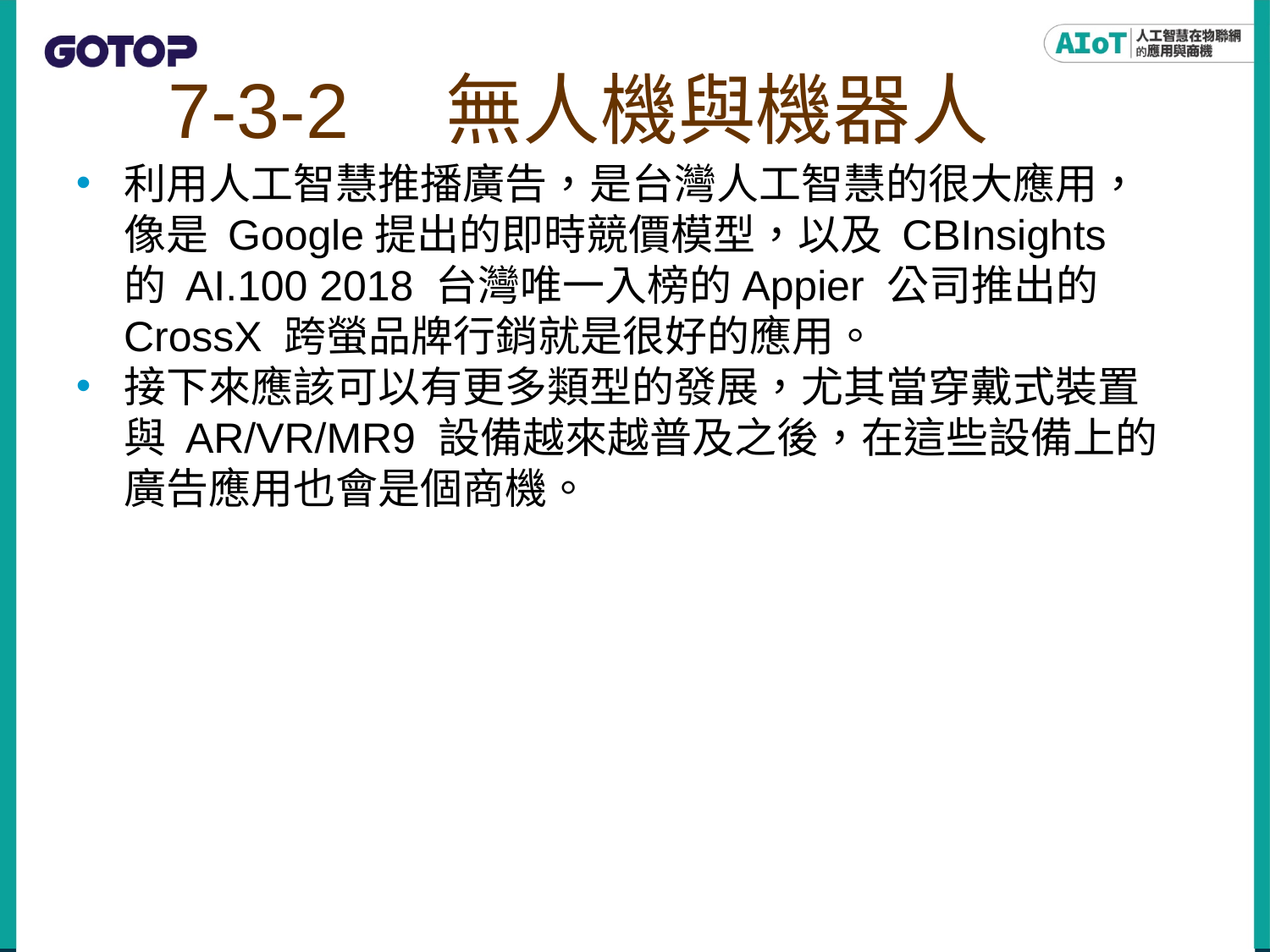

# 7-3-2　無人機與機器人
利用人工智慧推播廣告，是台灣人工智慧的很大應用，像是 Google提出的即時競價模型，以及 CBInsights 的 AI.100 2018 台灣唯一入榜的Appier 公司推出的 CrossX 跨螢品牌行銷就是很好的應用。
接下來應該可以有更多類型的發展，尤其當穿戴式裝置與 AR/VR/MR9 設備越來越普及之後，在這些設備上的廣告應用也會是個商機。